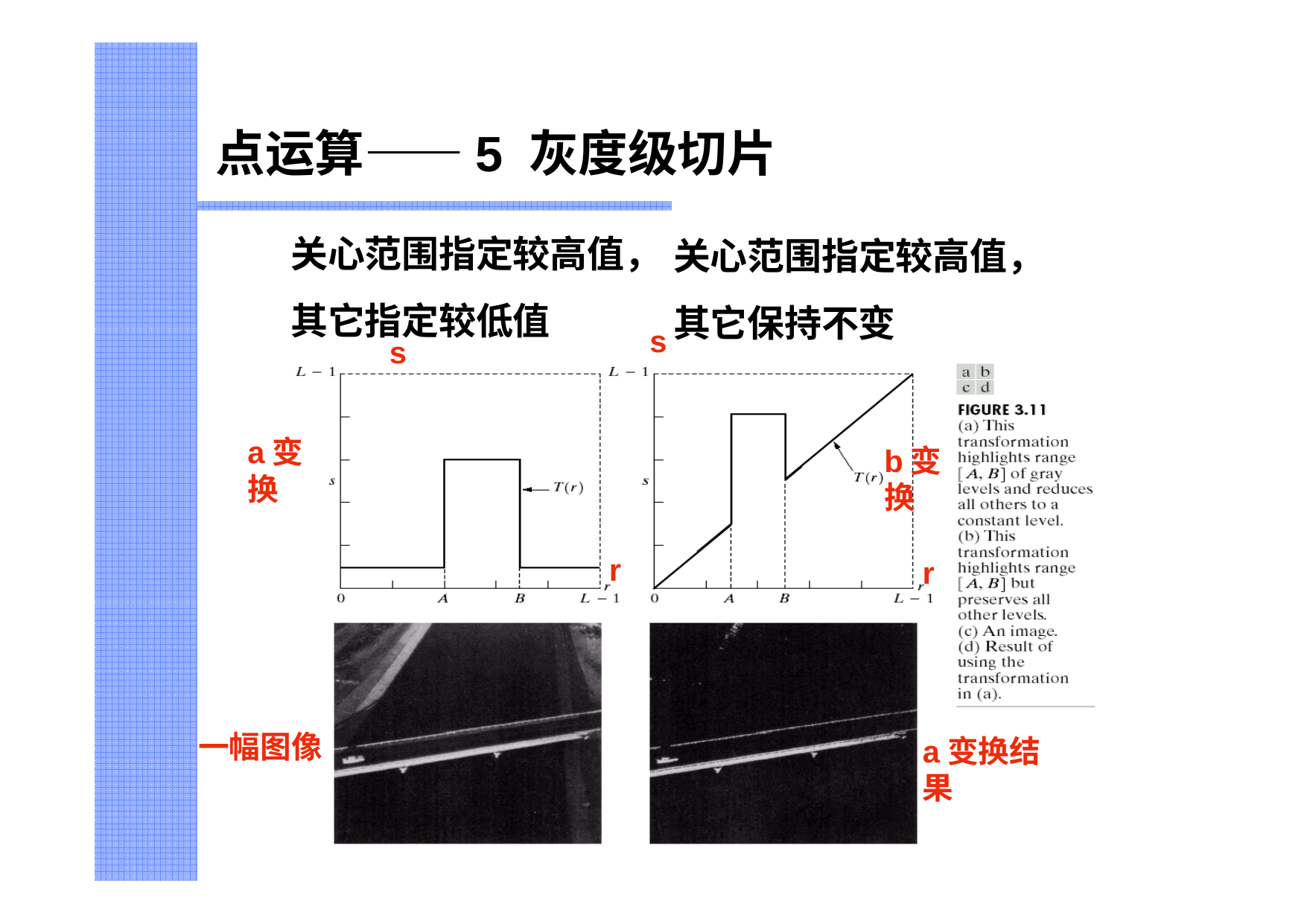

# 点运算——5 灰度级切片
关心范围指定较高值， 其它指定较低值
s
关心范围指定较高值， 其它保持不变
s

a变换
b变换
r
r
一幅图像
a变换结果